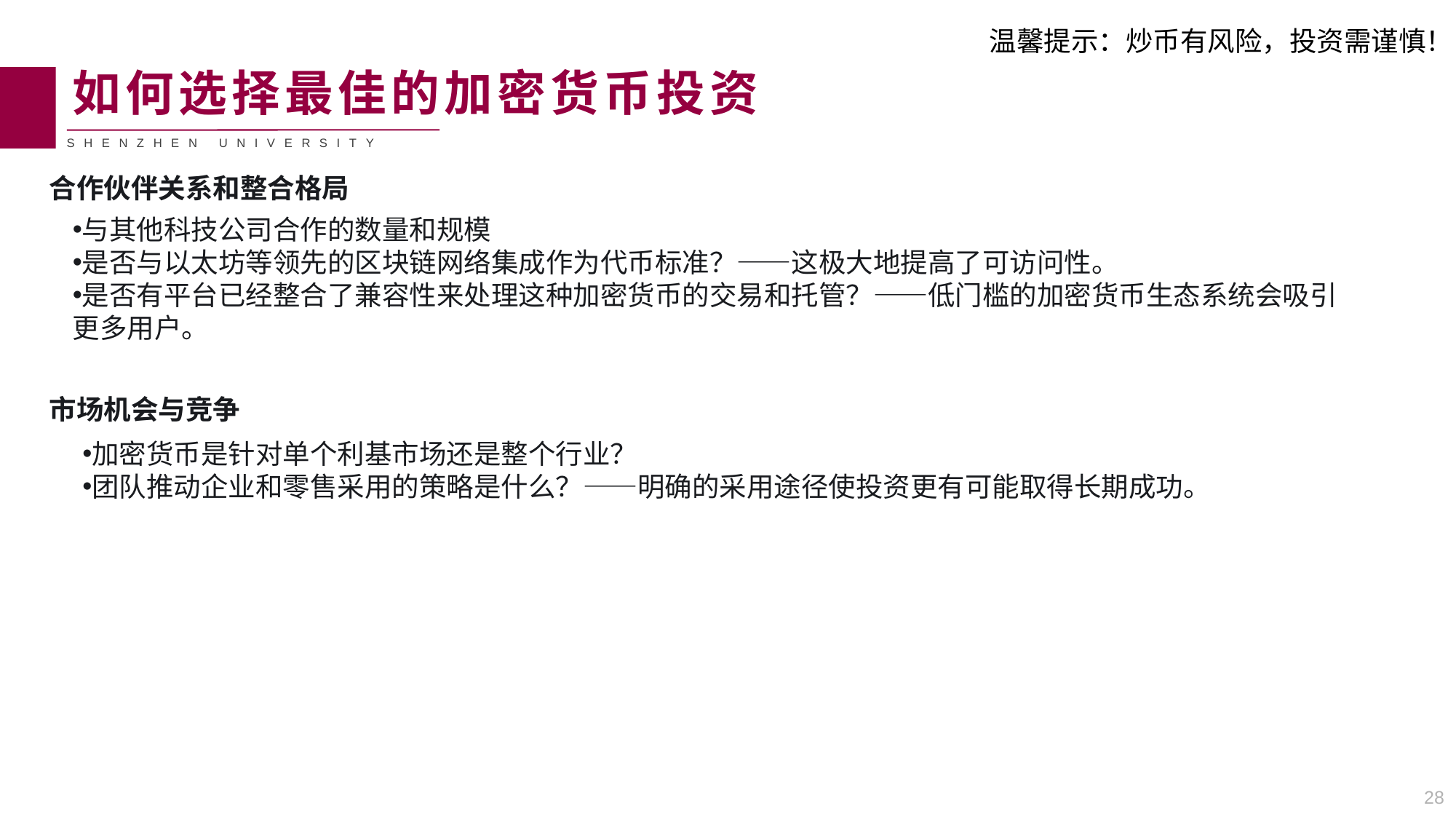

温馨提示：炒币有风险，投资需谨慎！
如何选择最佳的加密货币投资
合作伙伴关系和整合格局
与其他科技公司合作的数量和规模
是否与以太坊等领先的区块链网络集成作为代币标准？——这极大地提高了可访问性。
是否有平台已经整合了兼容性来处理这种加密货币的交易和托管？——低门槛的加密货币生态系统会吸引更多用户。
市场机会与竞争
加密货币是针对单个利基市场还是整个行业？
团队推动企业和零售采用的策略是什么？——明确的采用途径使投资更有可能取得长期成功。

28